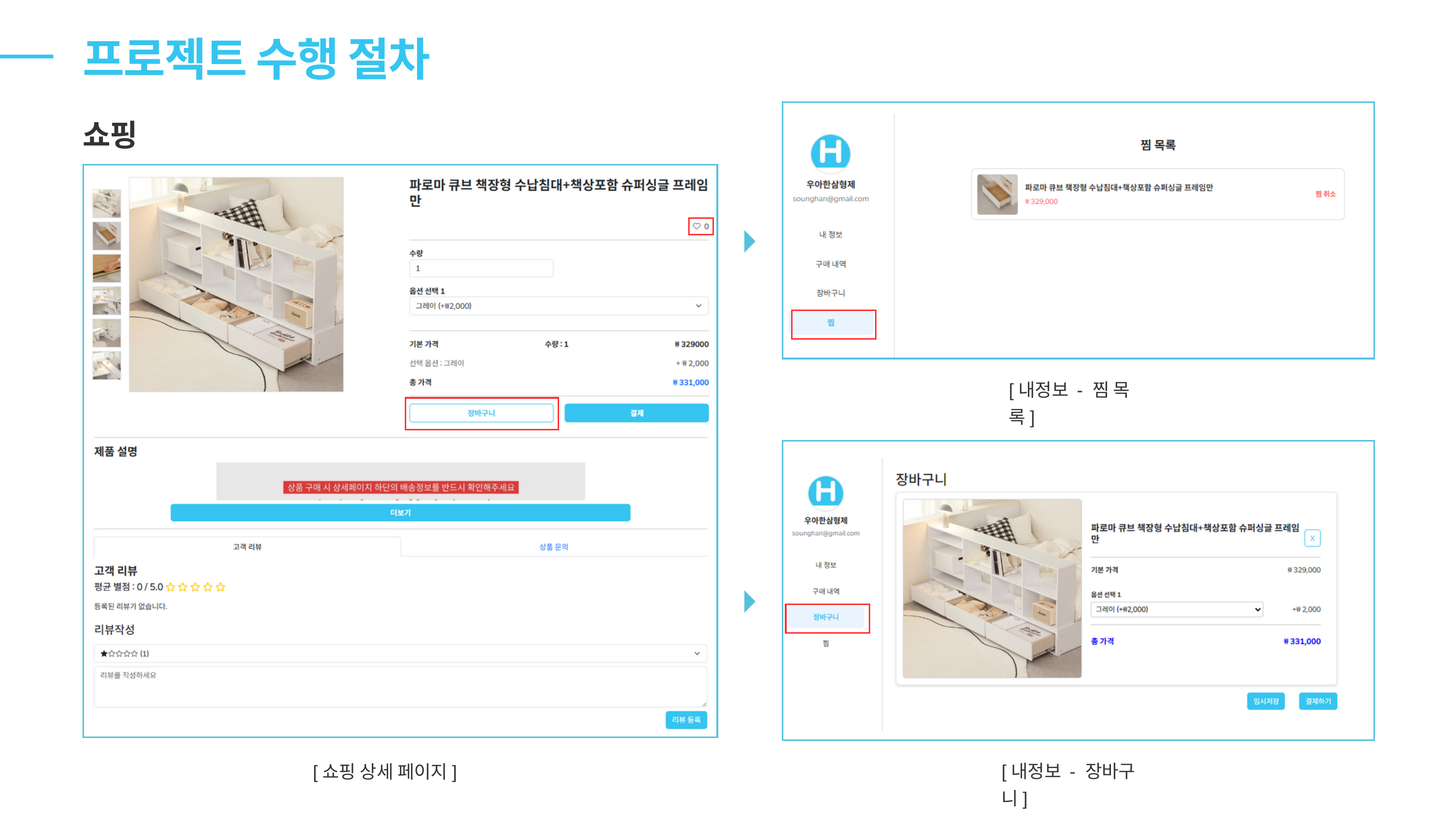

프로젝트 수행 절차

쇼핑

[내정보 - 찜 목록]

[내정보 - 장바구니]
[쇼핑 상세 페이지]